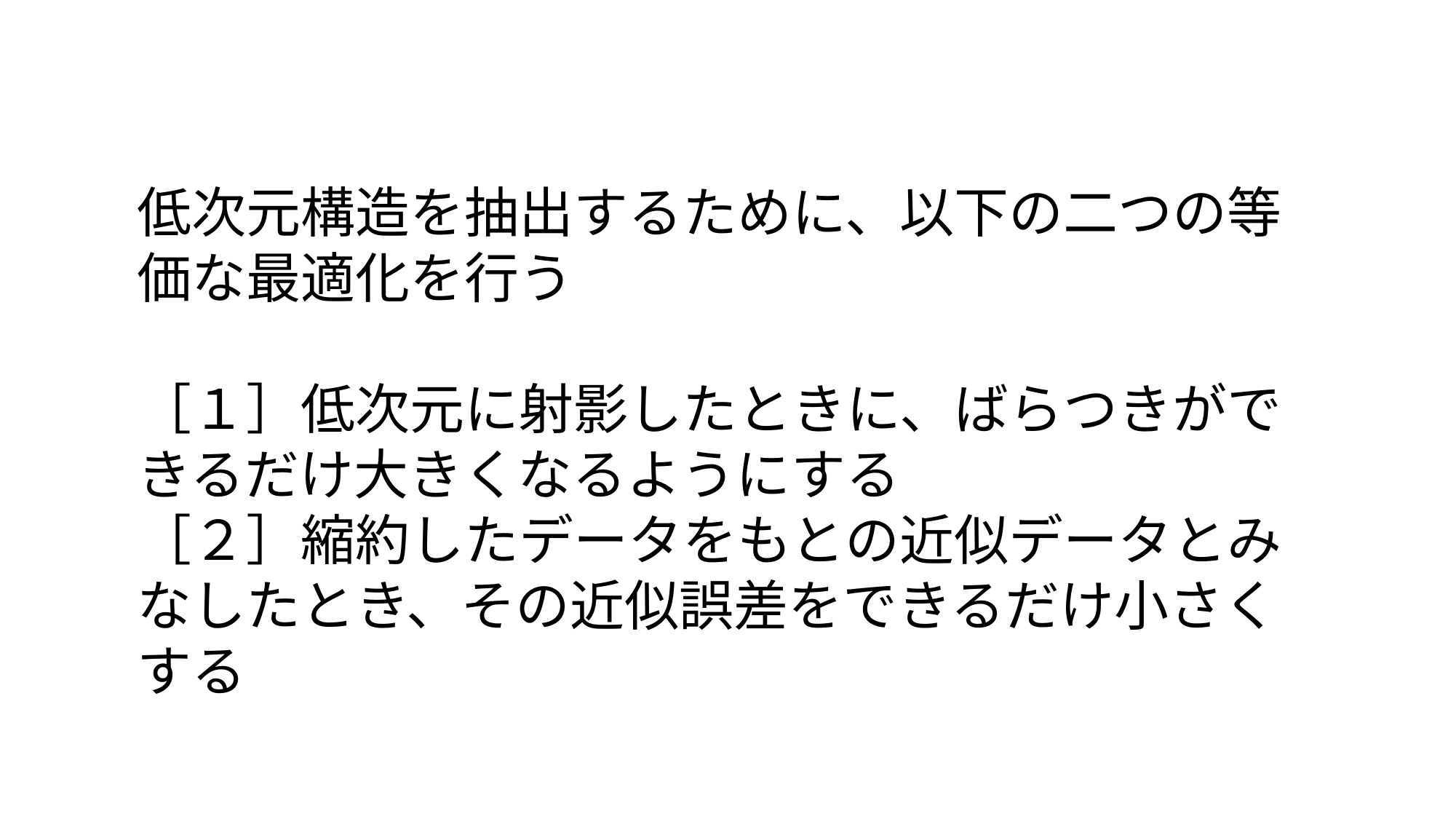

低次元構造を抽出するために、以下の二つの等価な最適化を行う

［１］低次元に射影したときに、ばらつきができるだけ大きくなるようにする
［２］縮約したデータをもとの近似データとみなしたとき、その近似誤差をできるだけ小さくする